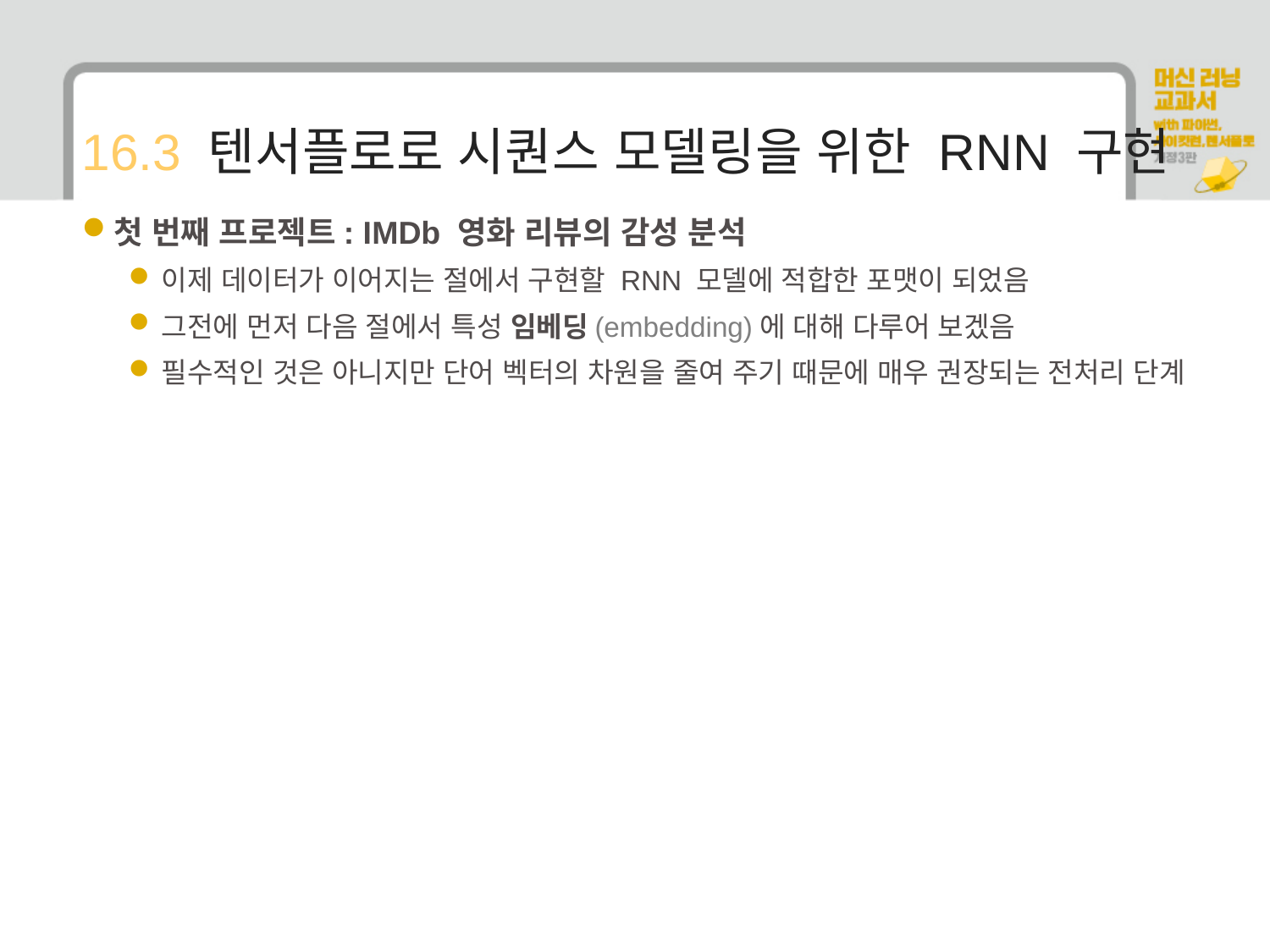

# 16.3 텐서플로로 시퀀스 모델링을 위한 RNN 구현
첫 번째 프로젝트: IMDb 영화 리뷰의 감성 분석
이제 데이터가 이어지는 절에서 구현할 RNN 모델에 적합한 포맷이 되었음
그전에 먼저 다음 절에서 특성 임베딩(embedding)에 대해 다루어 보겠음
필수적인 것은 아니지만 단어 벡터의 차원을 줄여 주기 때문에 매우 권장되는 전처리 단계